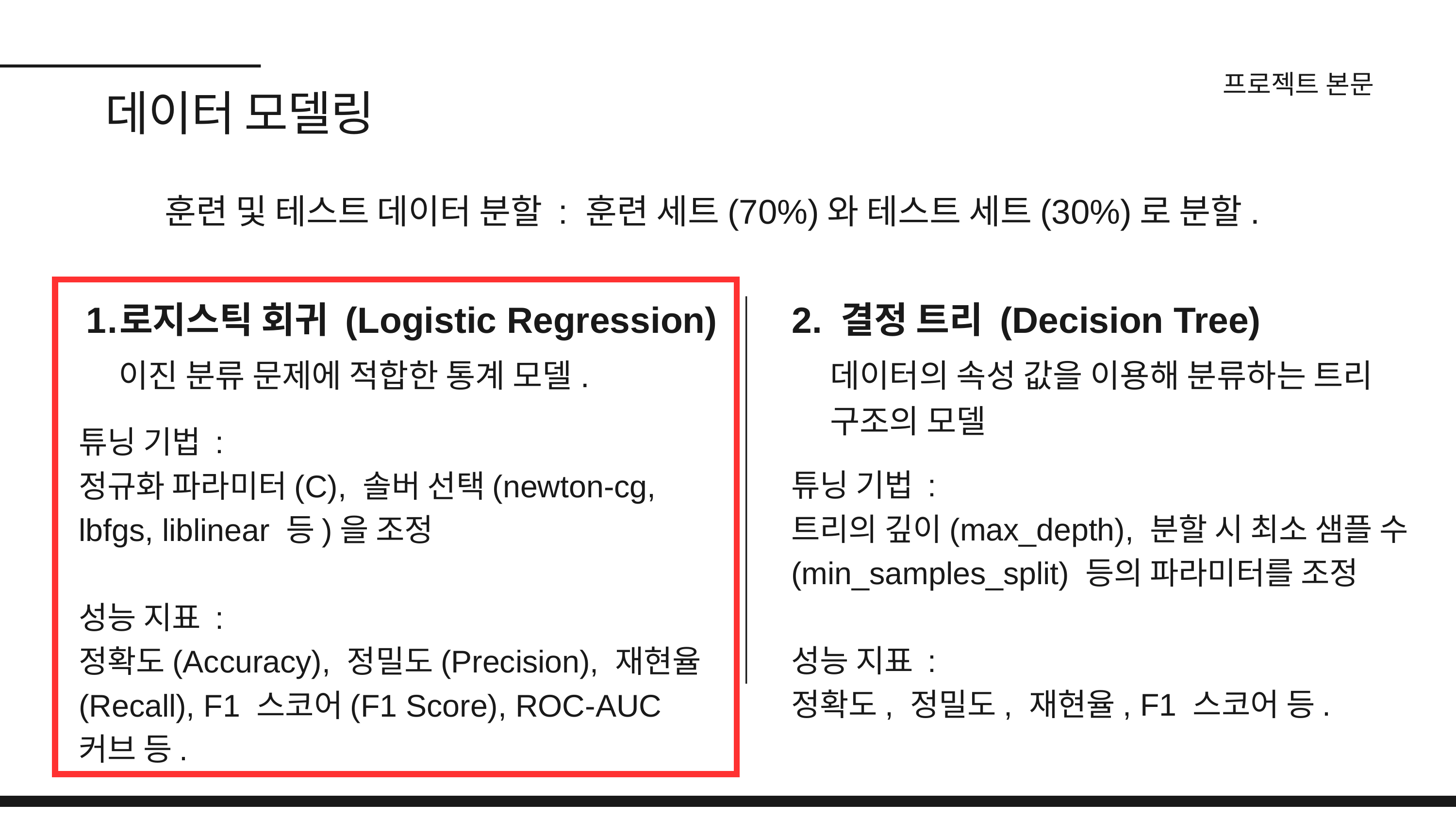

프로젝트 본문

데이터 모델링
훈련 및 테스트 데이터 분할 : 훈련 세트(70%)와 테스트 세트(30%)로 분할.

로지스틱 회귀 (Logistic Regression)
2. 결정 트리 (Decision Tree)

이진 분류 문제에 적합한 통계 모델.

데이터의 속성 값을 이용해 분류하는 트리 구조의 모델
튜닝 기법 :
정규화 파라미터(C), 솔버 선택(newton-cg, lbfgs, liblinear 등)을 조정

성능 지표 :
정확도(Accuracy), 정밀도(Precision), 재현율(Recall), F1 스코어(F1 Score), ROC-AUC 커브 등.
튜닝 기법 :
트리의 깊이(max_depth), 분할 시 최소 샘플 수(min_samples_split) 등의 파라미터를 조정

성능 지표 :
정확도, 정밀도, 재현율, F1 스코어 등.